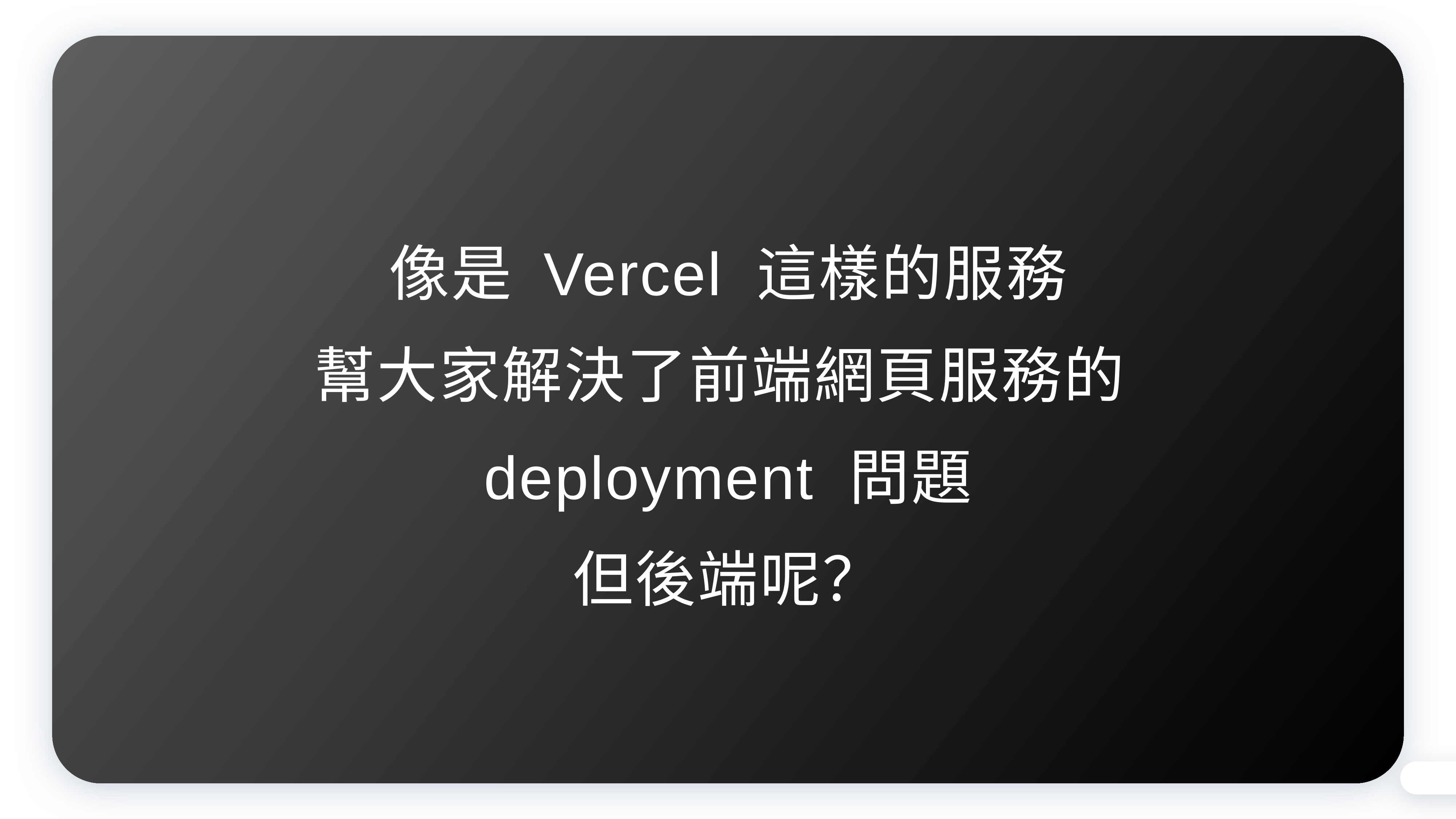

像是 Vercel 這樣的服務
幫大家解決了前端網頁服務的deployment 問題
但後端呢？
21